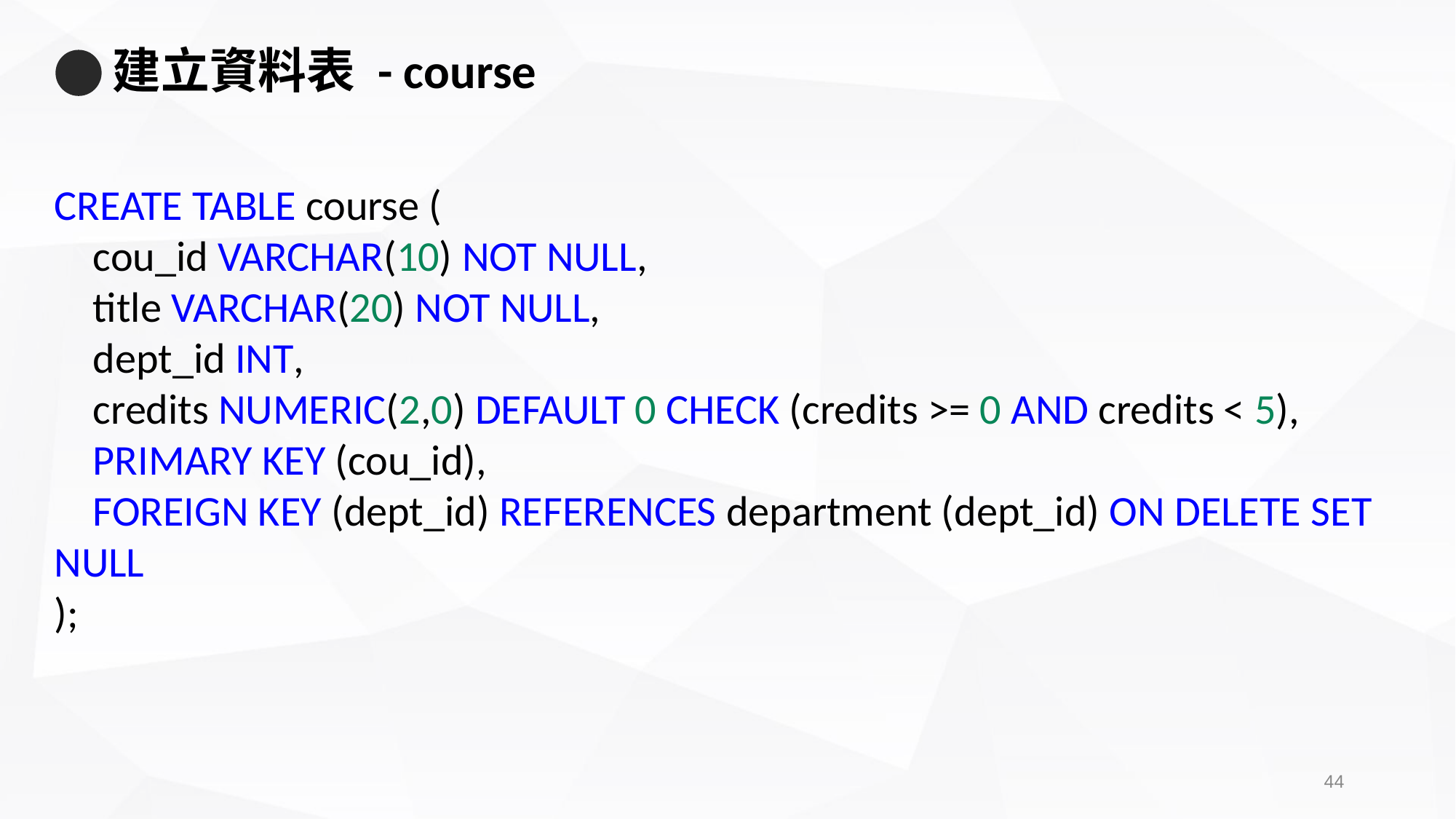

# 建立資料表 - course
CREATE TABLE course (
    cou_id VARCHAR(10) NOT NULL,
    title VARCHAR(20) NOT NULL,
    dept_id INT,
    credits NUMERIC(2,0) DEFAULT 0 CHECK (credits >= 0 AND credits < 5),
    PRIMARY KEY (cou_id),
    FOREIGN KEY (dept_id) REFERENCES department (dept_id) ON DELETE SET NULL
);
44